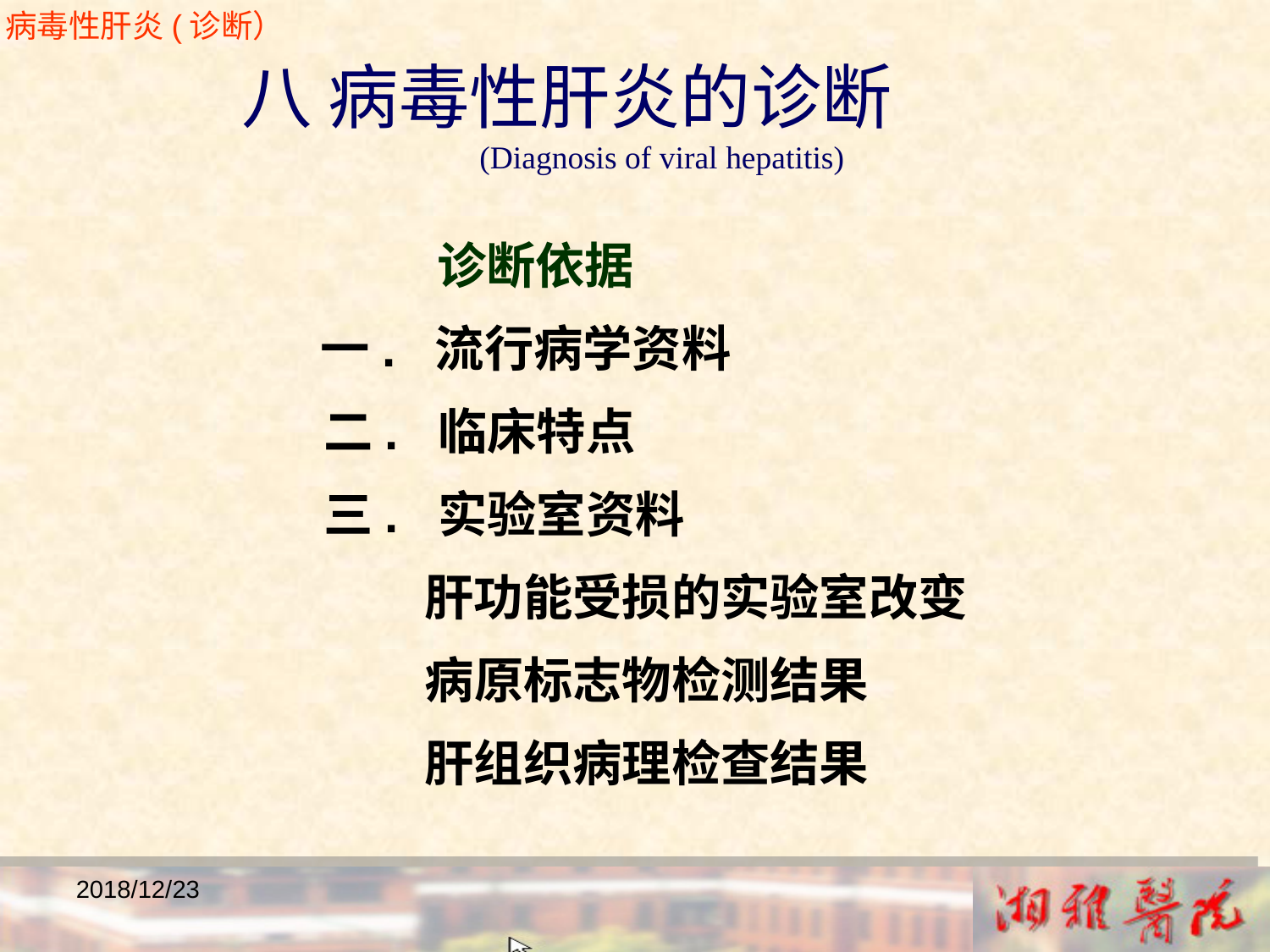

病毒性肝炎(诊断）
   八 病毒性肝炎的诊断
                                  (Diagnosis of viral hepatitis)
                                   诊断依据
              一.  流行病学资料
            二.  临床特点
            三.  实验室资料
                     肝功能受损的实验室改变
                     病原标志物检测结果
                     肝组织病理检查结果
2018/12/23